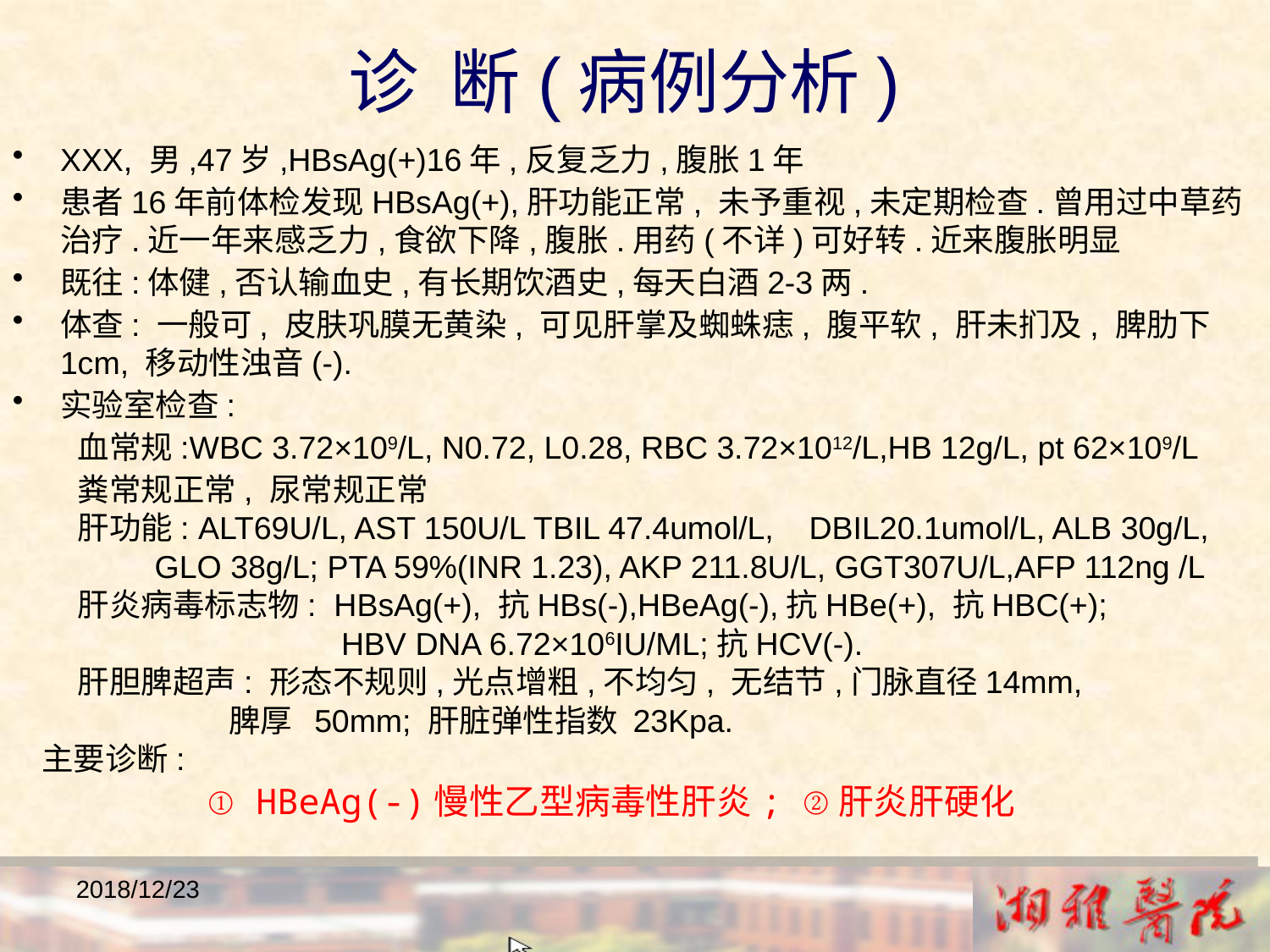

诊  断(病例分析)
XXX, 男,47岁,HBsAg(+)16年,反复乏力,腹胀1年
患者16年前体检发现HBsAg(+),肝功能正常, 未予重视,未定期检查.曾用过中草药治疗.近一年来感乏力,食欲下降,腹胀.用药(不详)可好转.近来腹胀明显
既往:体健,否认输血史,有长期饮酒史,每天白酒2-3两.
体查: 一般可, 皮肤巩膜无黄染, 可见肝掌及蜘蛛痣, 腹平软, 肝未扪及, 脾肋下1cm, 移动性浊音(-).
实验室检查:
        血常规:WBC 3.72×109/L, N0.72, L0.28, RBC 3.72×1012/L,HB 12g/L, pt 62×109/L
        粪常规正常, 尿常规正常
        肝功能: ALT69U/L, AST 150U/L TBIL 47.4umol/L,    DBIL20.1umol/L, ALB 30g/L,
                GLO 38g/L; PTA 59%(INR 1.23), AKP 211.8U/L, GGT307U/L,AFP 112ng /L
        肝炎病毒标志物:  HBsAg(+), 抗HBs(-),HBeAg(-),抗HBe(+), 抗HBC(+);
                                     HBV DNA 6.72×106IU/ML;抗HCV(-).
        肝胆脾超声: 形态不规则,光点增粗,不均匀, 无结节,门脉直径14mm,
                             脾厚  50mm; 肝脏弹性指数 23Kpa.
   主要诊断:
                      ① HBeAg(-)慢性乙型病毒性肝炎; ②肝炎肝硬化
2018/12/23